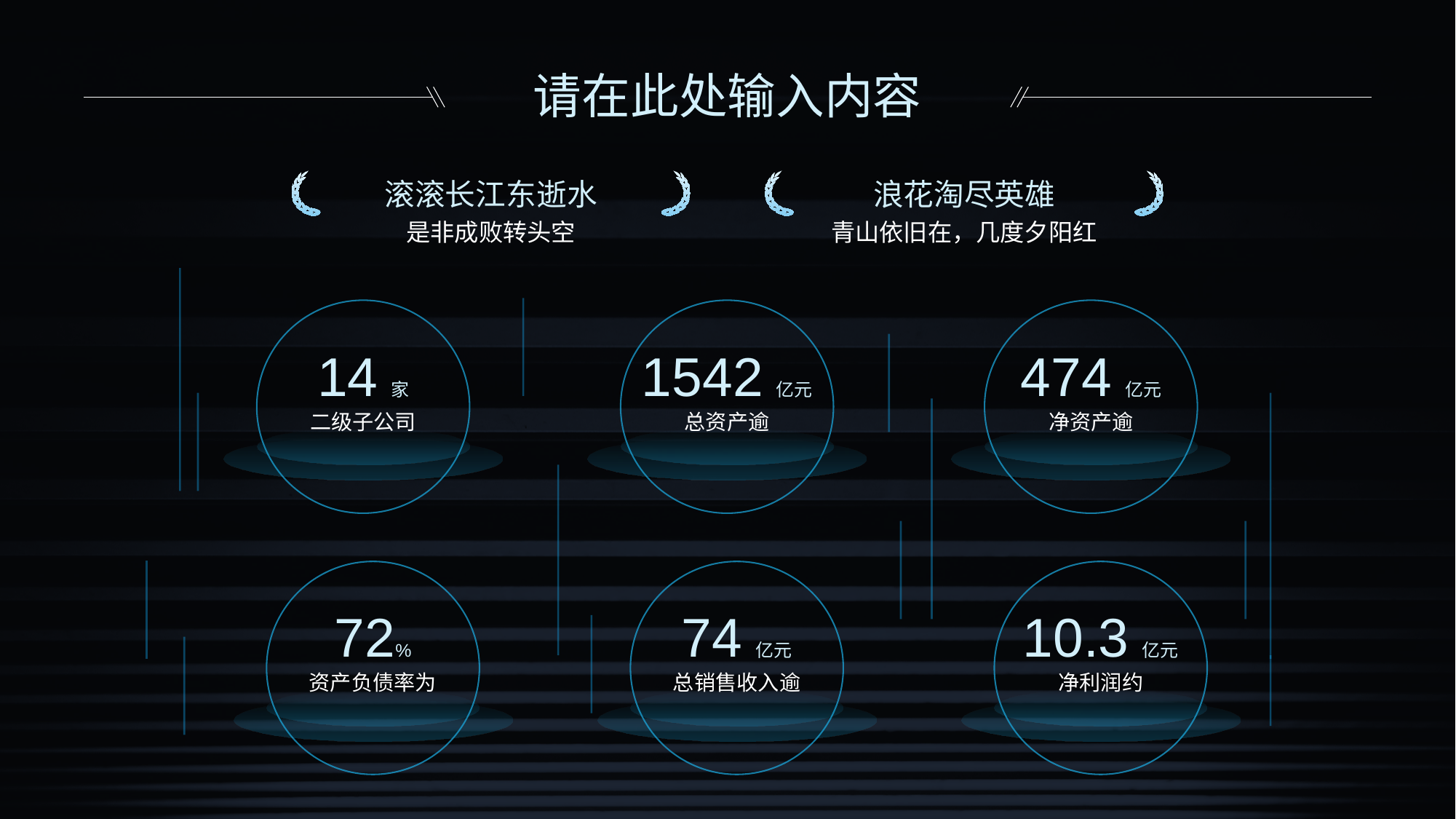

请在此处输入内容

滚滚长江东逝水
浪花淘尽英雄
是非成败转头空
青山依旧在，几度夕阳红

14家
1542亿元
474亿元
二级子公司
总资产逾
净资产逾

10.3亿元
72%
74亿元
净利润约
资产负债率为
总销售收入逾